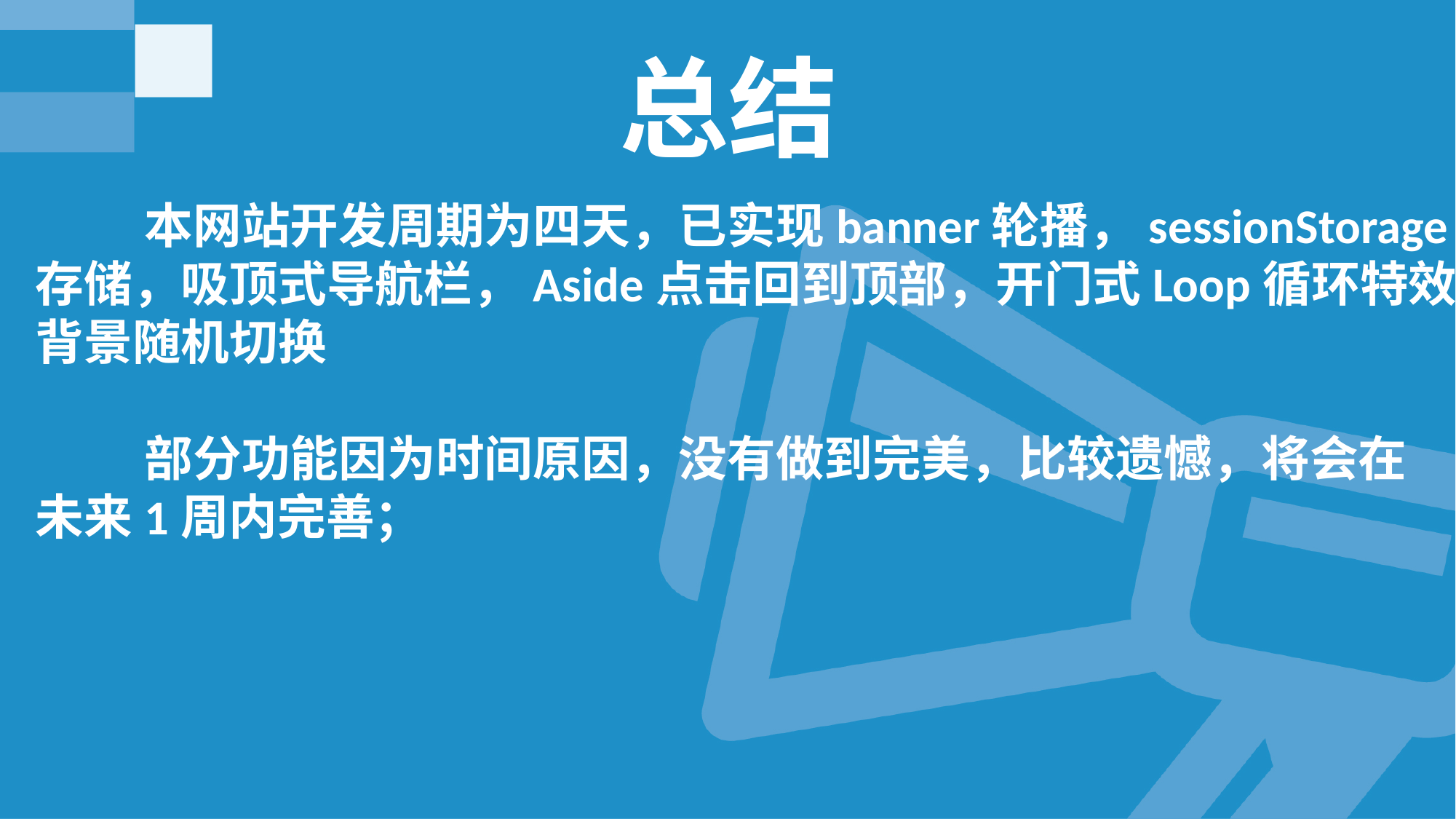

# 总结
	本网站开发周期为四天，已实现banner轮播，sessionStorage
存储，吸顶式导航栏，Aside点击回到顶部，开门式Loop循环特效
背景随机切换

	部分功能因为时间原因，没有做到完美，比较遗憾，将会在
未来1周内完善；